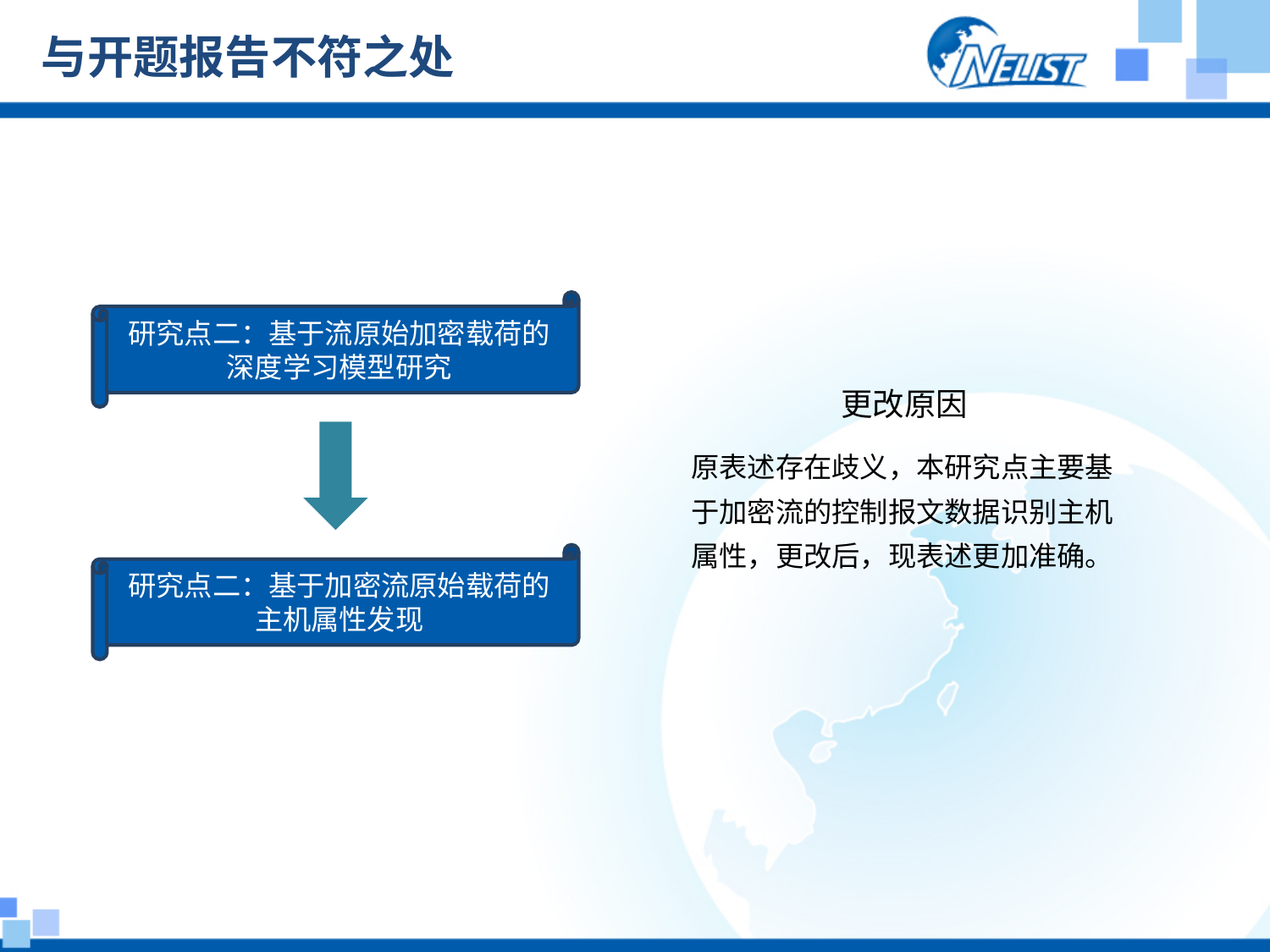

# 与开题报告不符之处
研究点二：基于流原始加密载荷的深度学习模型研究
更改原因
原表述存在歧义，本研究点主要基于加密流的控制报文数据识别主机属性，更改后，现表述更加准确。

研究点二：基于加密流原始载荷的主机属性发现